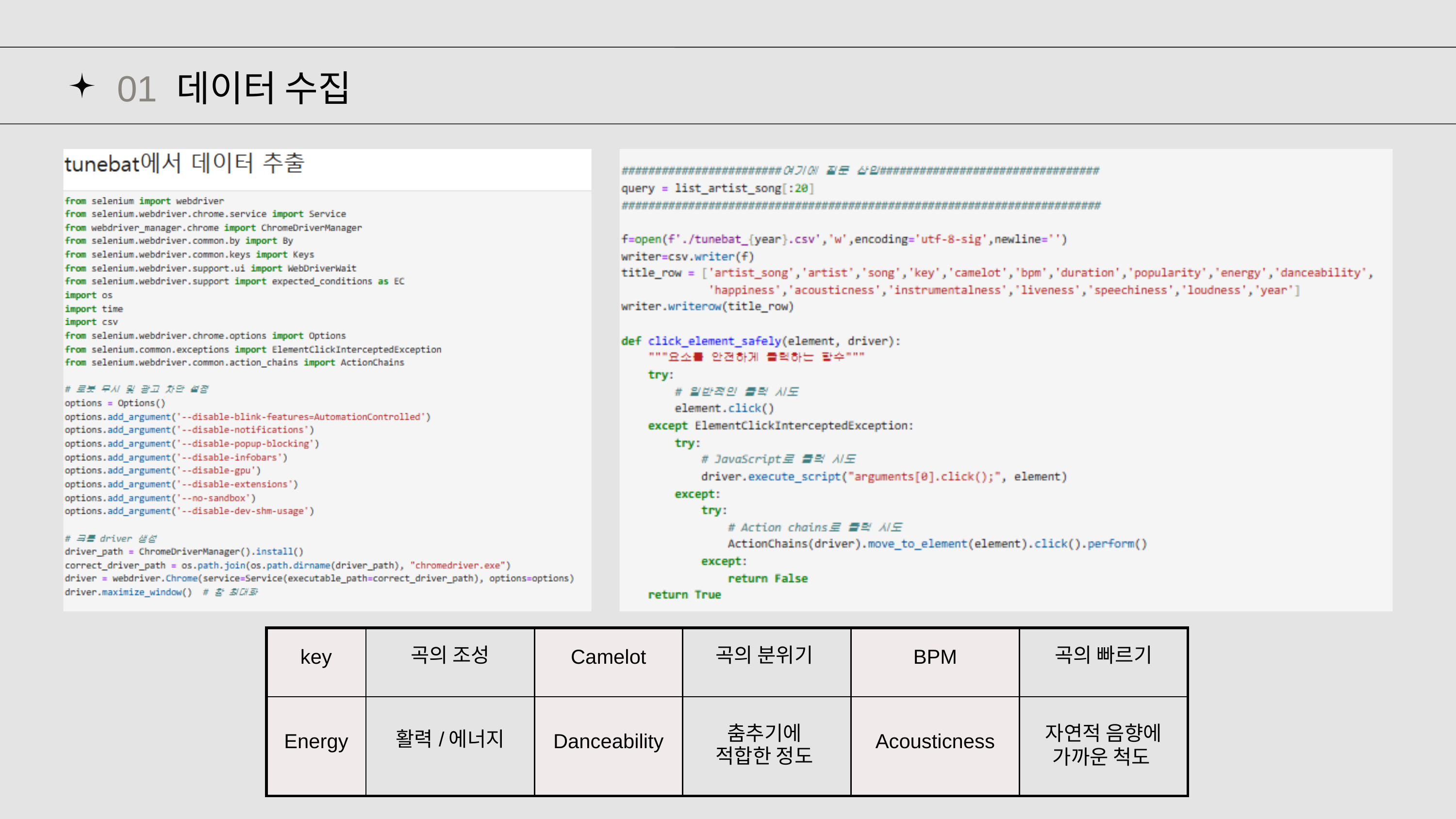

01 데이터 수집

| key | 곡의 조성 | Camelot | 곡의 분위기 | BPM | 곡의 빠르기 |
| --- | --- | --- | --- | --- | --- |
| Energy | 활력/에너지 | Danceability | 춤추기에 적합한 정도 | Acousticness | 자연적 음향에 가까운 척도 |